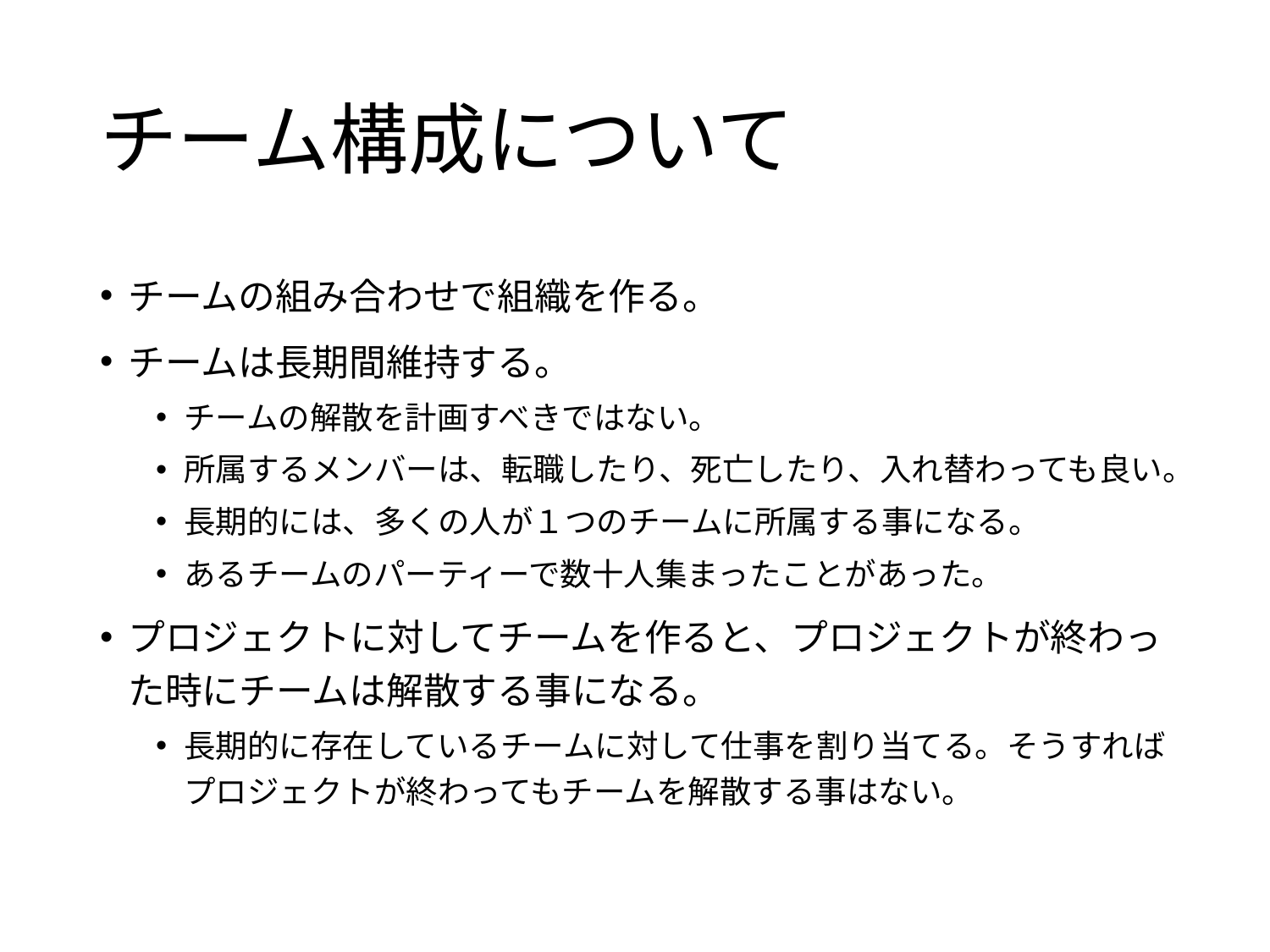

# チーム構成について
チームの組み合わせで組織を作る。
チームは長期間維持する。
チームの解散を計画すべきではない。
所属するメンバーは、転職したり、死亡したり、入れ替わっても良い。
長期的には、多くの人が１つのチームに所属する事になる。
あるチームのパーティーで数十人集まったことがあった。
プロジェクトに対してチームを作ると、プロジェクトが終わった時にチームは解散する事になる。
長期的に存在しているチームに対して仕事を割り当てる。そうすればプロジェクトが終わってもチームを解散する事はない。